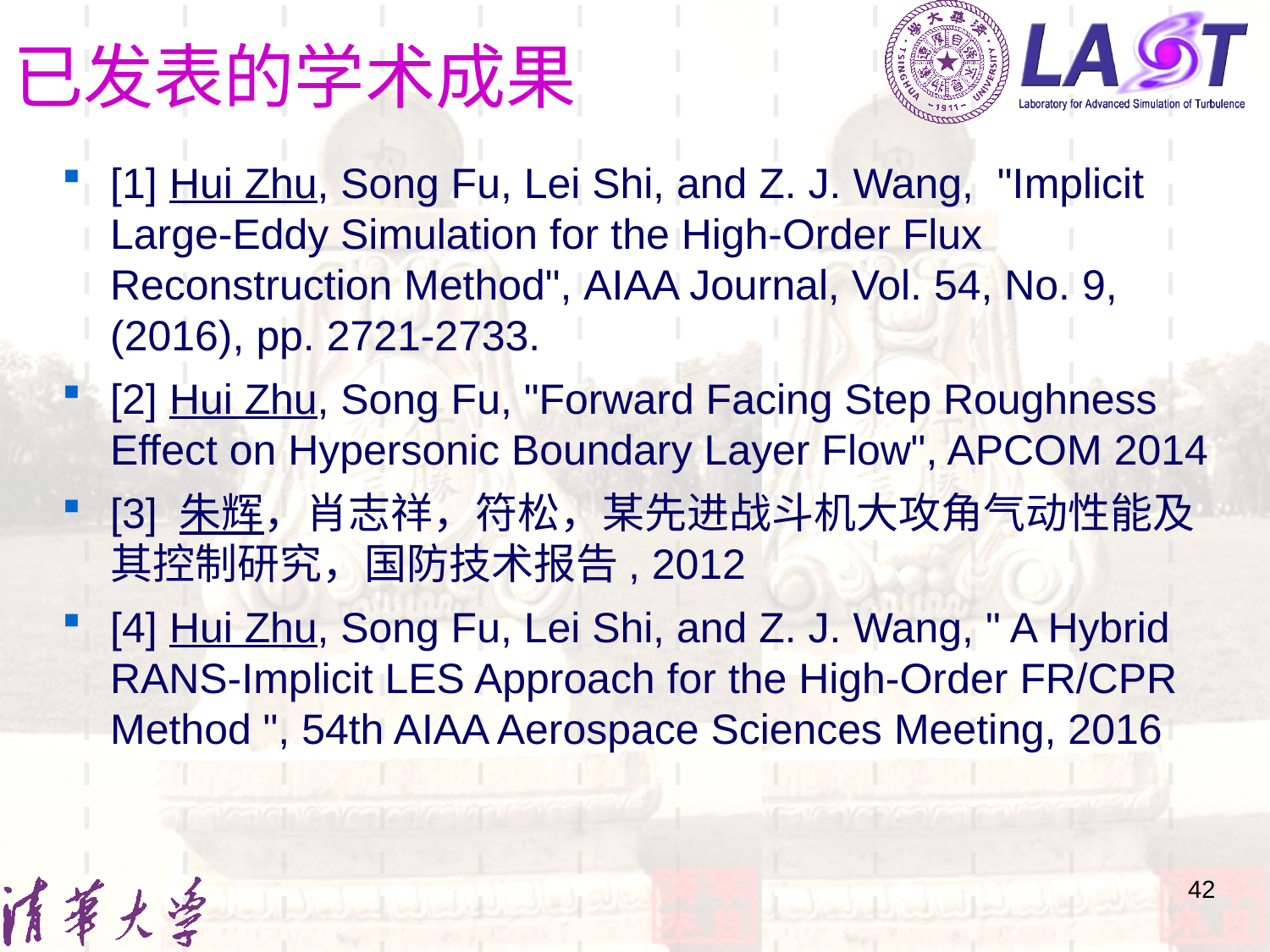

# 已发表的学术成果
[1] Hui Zhu, Song Fu, Lei Shi, and Z. J. Wang,  "Implicit Large-Eddy Simulation for the High-Order Flux Reconstruction Method", AIAA Journal, Vol. 54, No. 9, (2016), pp. 2721-2733.
[2] Hui Zhu, Song Fu, "Forward Facing Step Roughness Effect on Hypersonic Boundary Layer Flow", APCOM 2014
[3] 朱辉，肖志祥，符松，某先进战斗机大攻角气动性能及其控制研究，国防技术报告, 2012
[4] Hui Zhu, Song Fu, Lei Shi, and Z. J. Wang, " A Hybrid RANS-Implicit LES Approach for the High-Order FR/CPR Method ", 54th AIAA Aerospace Sciences Meeting, 2016
42